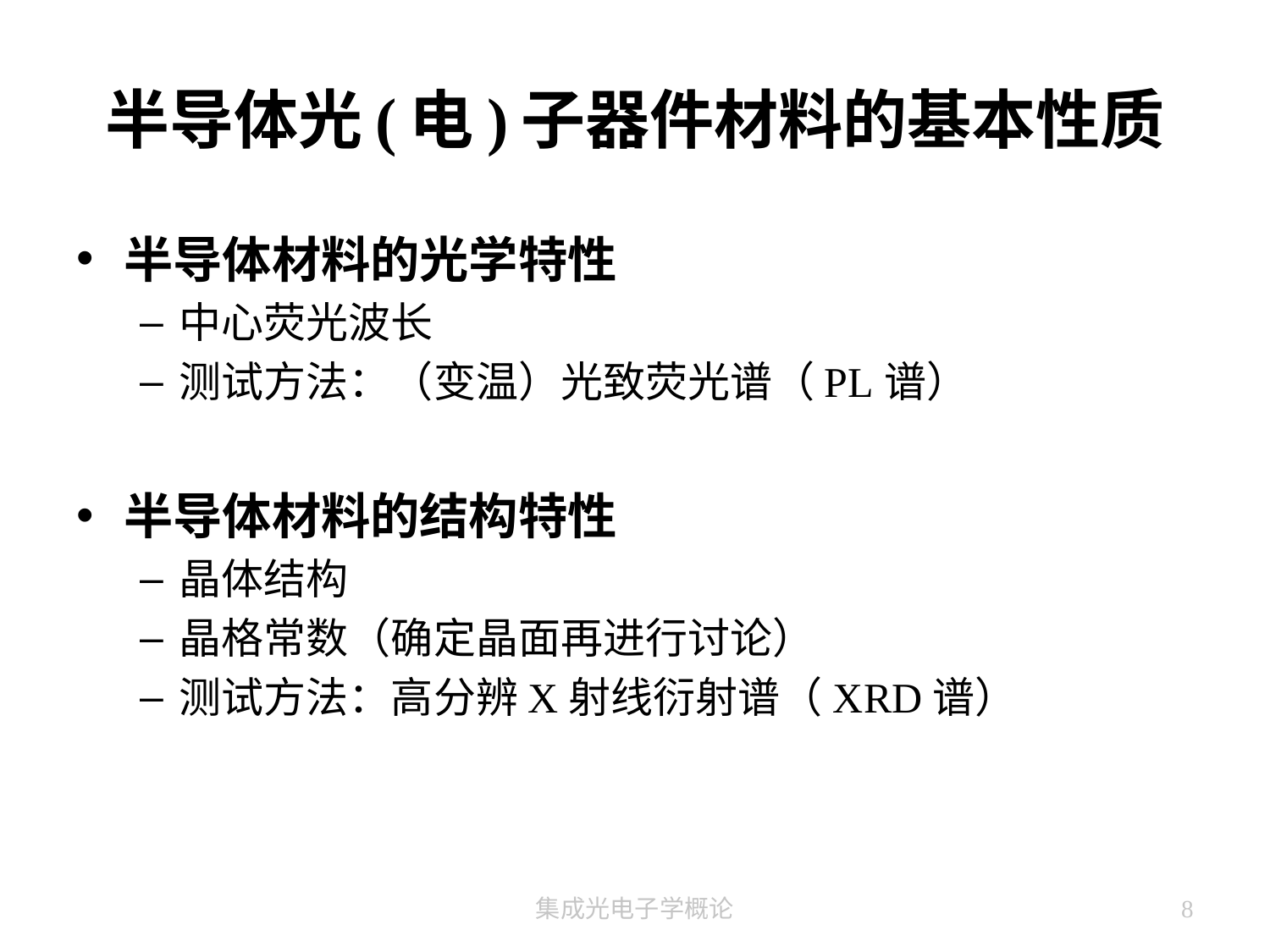

# 半导体光(电)子器件材料的基本性质
半导体材料的光学特性
中心荧光波长
测试方法：（变温）光致荧光谱（PL谱）

半导体材料的结构特性
晶体结构
晶格常数（确定晶面再进行讨论）
测试方法：高分辨X射线衍射谱（XRD谱）

集成光电子学概论
8